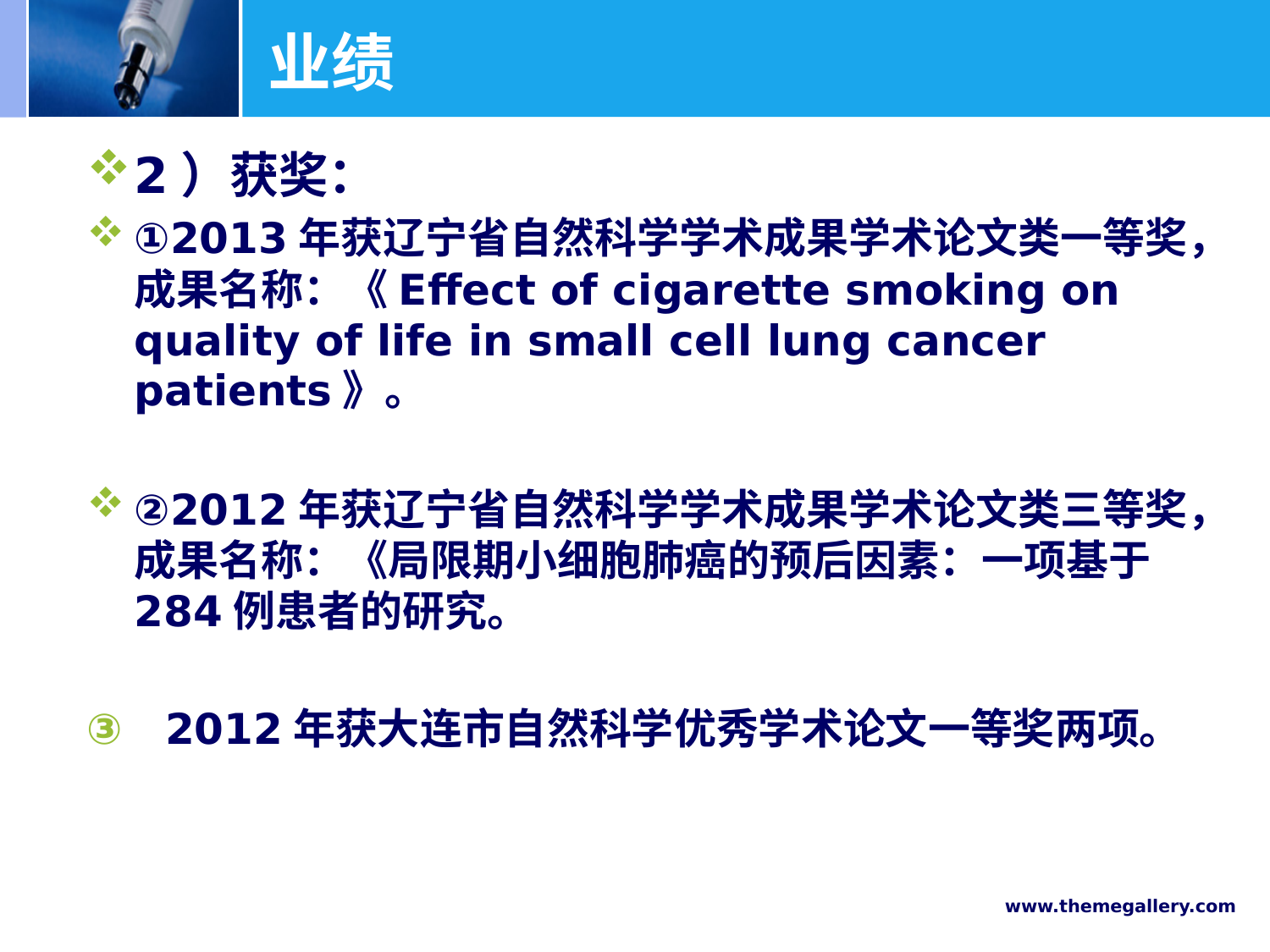

# 业绩
2）获奖：
①2013年获辽宁省自然科学学术成果学术论文类一等奖，成果名称：《Effect of cigarette smoking on quality of life in small cell lung cancer patients》。

②2012年获辽宁省自然科学学术成果学术论文类三等奖，成果名称：《局限期小细胞肺癌的预后因素：一项基于284例患者的研究。

 2012年获大连市自然科学优秀学术论文一等奖两项。

www.themegallery.com